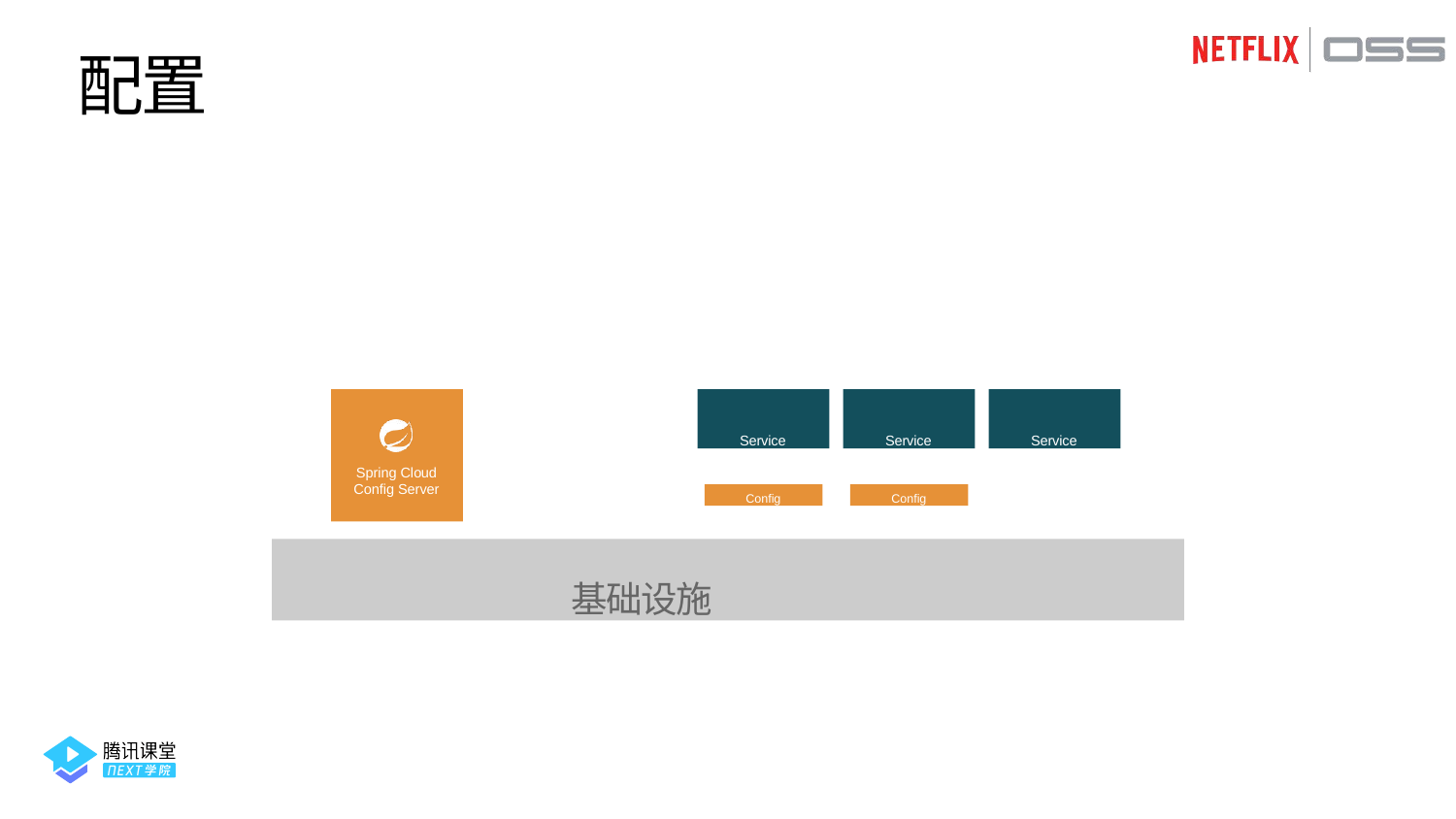

配置

Service

Service

Service

Spring Cloud  Config Server
Config
Config
Config
基础设施